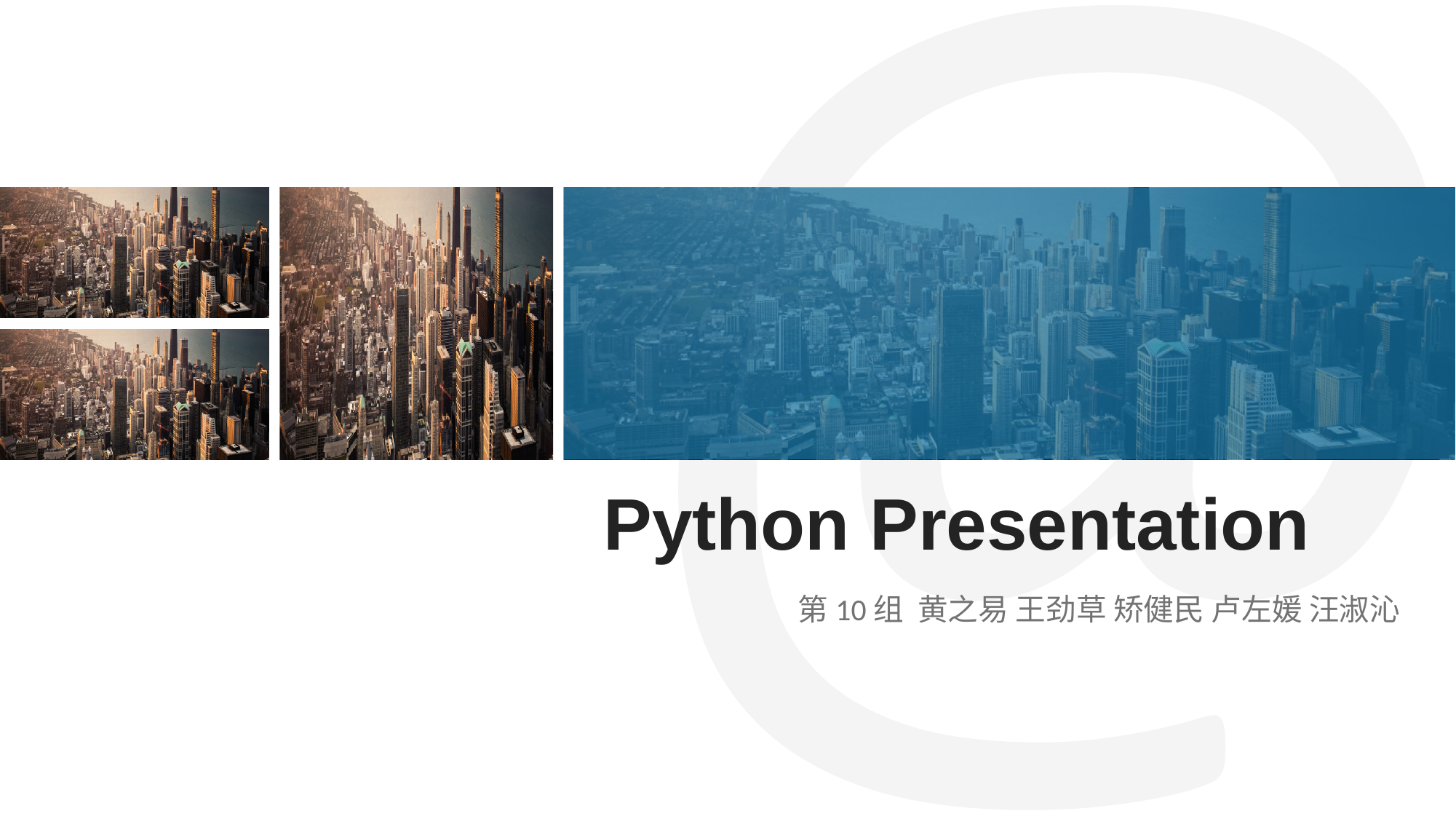

Python Presentation
第10组  黄之易 王劲草 矫健民 卢左媛 汪淑沁